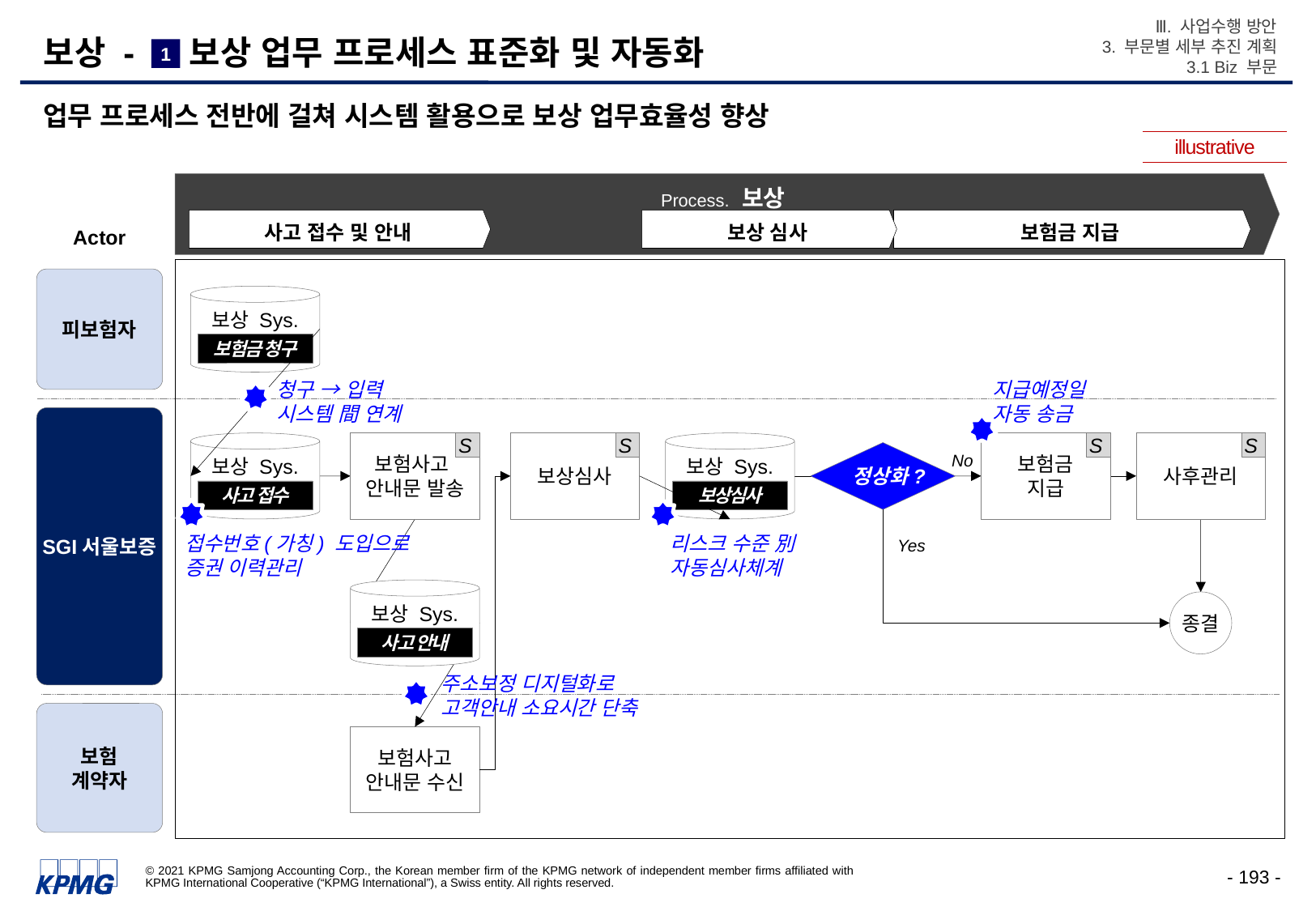

Ⅲ. 사업수행 방안
3. 부문별 세부 추진 계획
3.1 Biz 부문
# 보상 -     보상 업무 프로세스 표준화 및 자동화
1
업무 프로세스 전반에 걸쳐 시스템 활용으로 보상 업무효율성 향상
illustrative
Actor
Process. 보상
사고 접수 및 안내
보상 심사
보험금 지급

피보험자
보상 Sys.
보험금 청구
청구 → 입력
시스템 間 연계
지급예정일
자동 송금

SGI서울보증

보상 Sys.
사고 접수
보험사고
안내문 발송
S
보상심사
S
보상 Sys.
보상심사
보험금
지급
S
사후관리
S
정상화?
No

접수번호(가칭) 도입으로
증권 이력관리
리스크 수준 別
자동심사체계
Yes
보상 Sys.
사고 안내
종결
주소보정 디지털화로
고객안내 소요시간 단축

보험
계약자
보험사고
안내문 수신